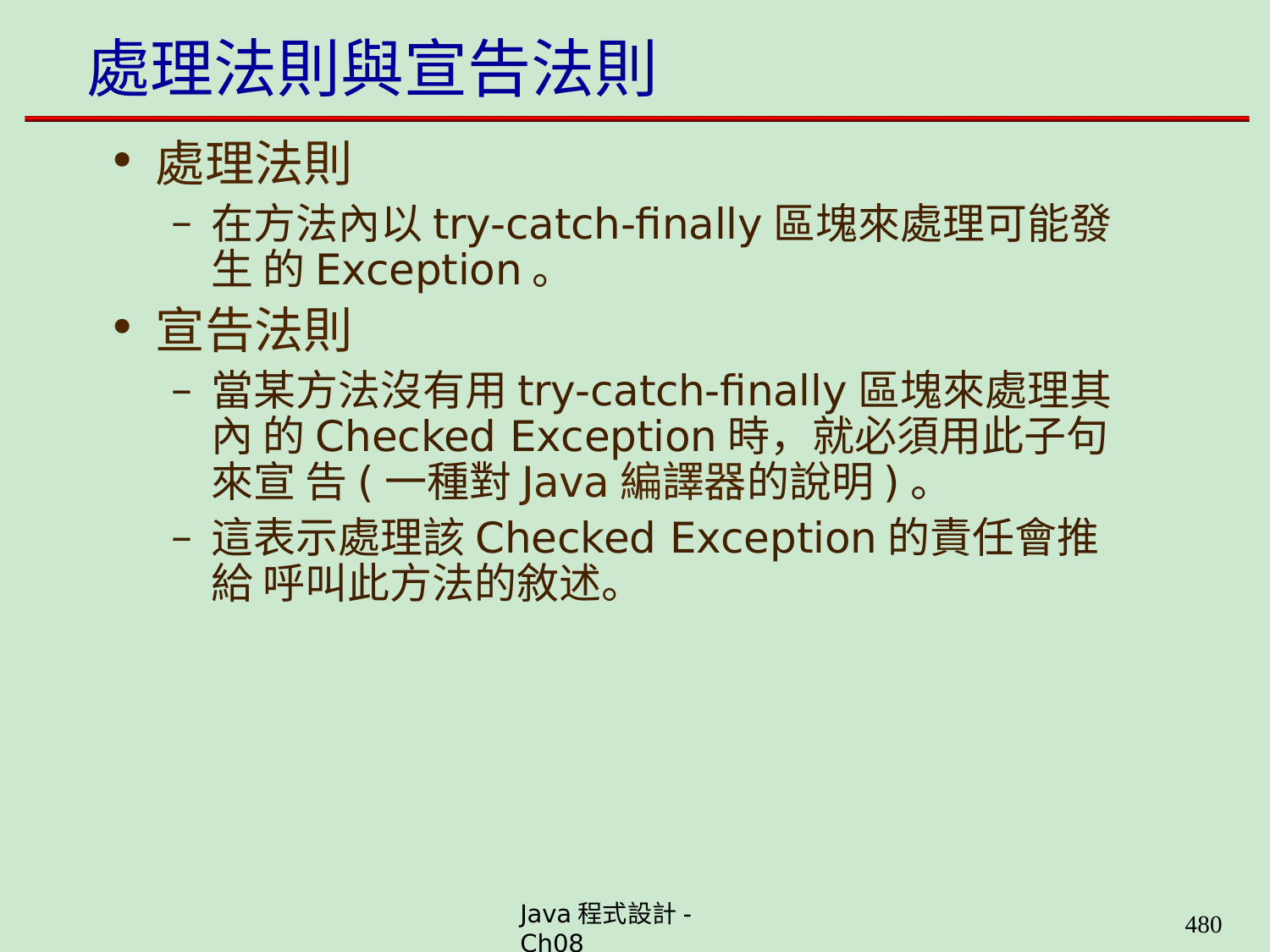

# 處理法則與宣告法則
處理法則
在方法內以try-catch-finally區塊來處理可能發生 的Exception。
宣告法則
當某方法沒有用try-catch-finally區塊來處理其內 的Checked Exception時，就必須用此子句來宣 告(一種對Java編譯器的說明)。
這表示處理該Checked Exception的責任會推給 呼叫此方法的敘述。
Java程式設計-Ch08
480